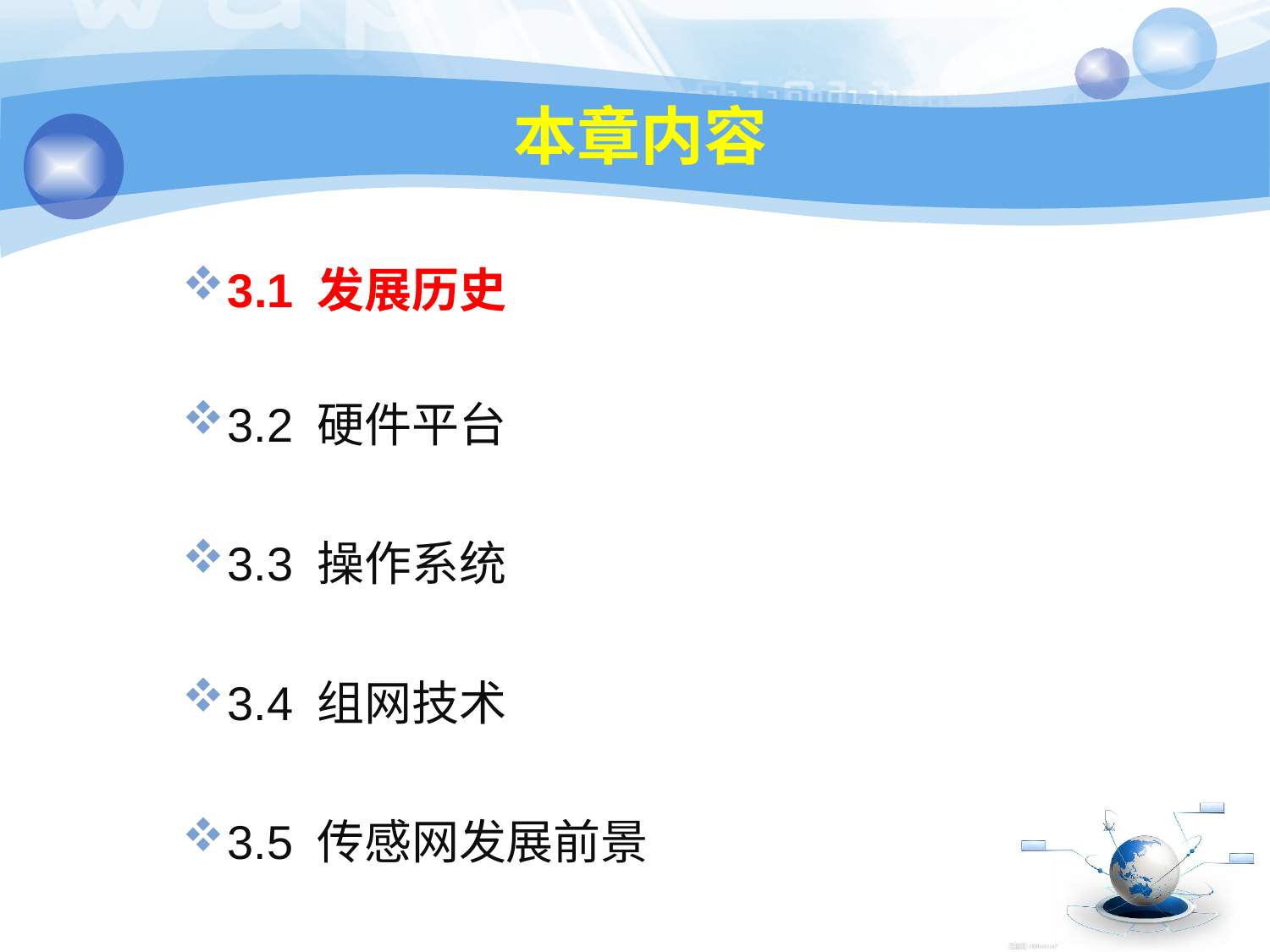

# 本章内容
3.1 发展历史

3.2 硬件平台

3.3 操作系统

3.4 组网技术

3.5 传感网发展前景